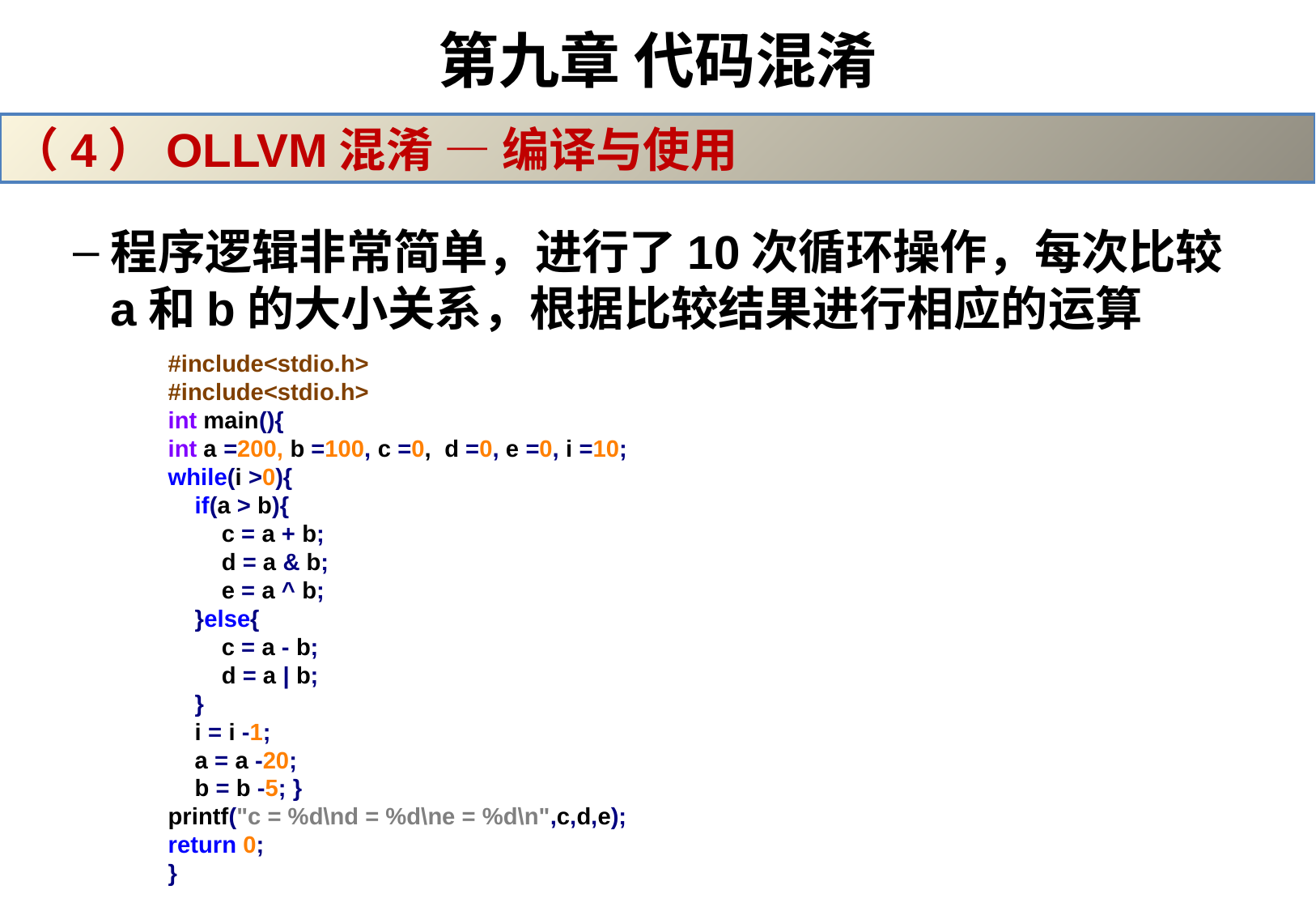

# 第九章 代码混淆
（4）OLLVM混淆 — 编译与使用
程序逻辑非常简单，进行了10次循环操作，每次比较a和b的大小关系，根据比较结果进行相应的运算
#include<stdio.h>
#include<stdio.h>
int main(){
int a =200, b =100, c =0,  d =0, e =0, i =10;
while(i >0){
    if(a > b){
        c = a + b;
        d = a & b;
        e = a ^ b;
    }else{
        c = a - b;
        d = a | b;
    }
    i = i -1;
    a = a -20;
    b = b -5; }
printf("c = %d\nd = %d\ne = %d\n",c,d,e);
return 0;
}